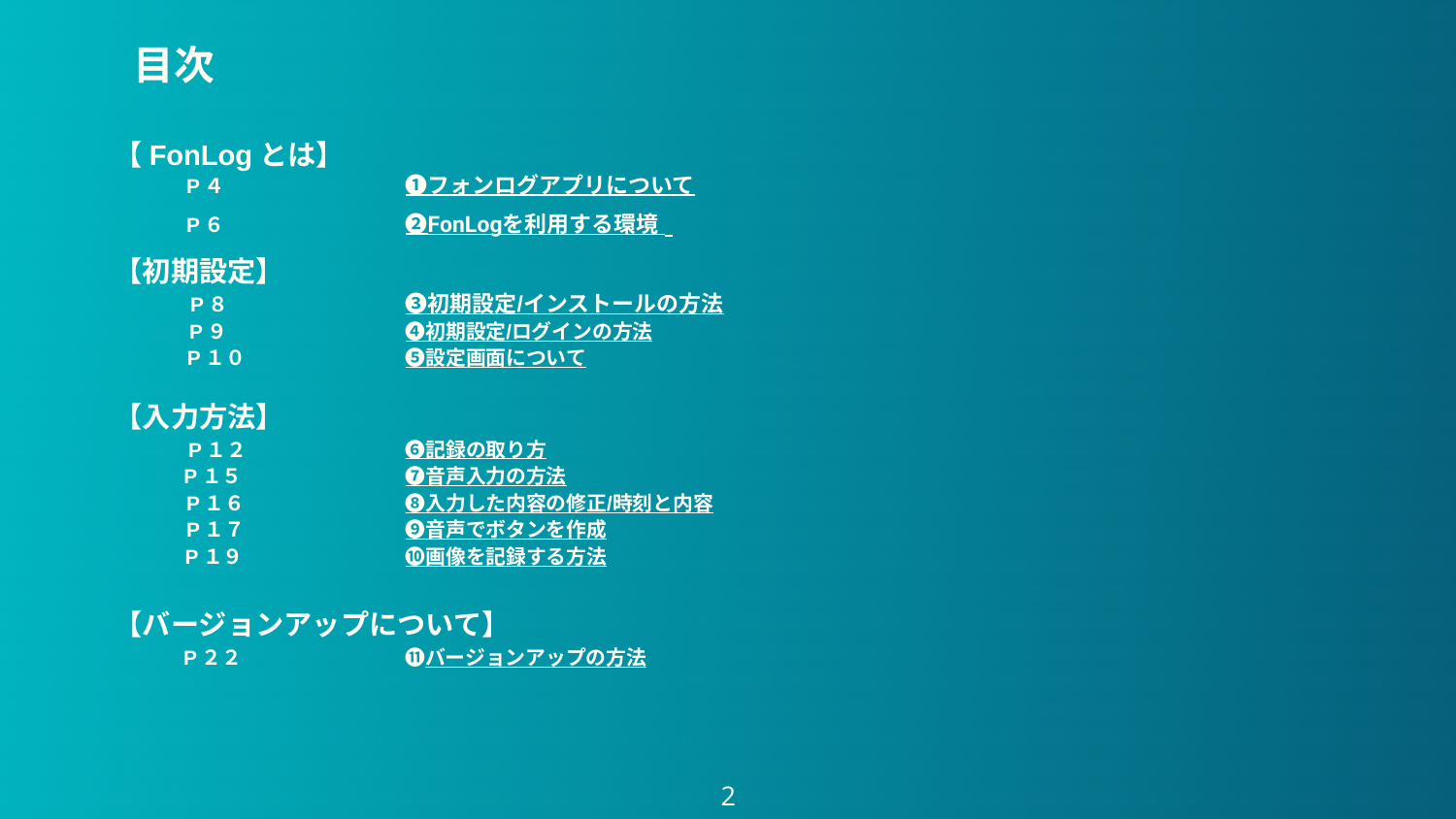

目次
【FonLogとは】
　　　P４		❶フォンログアプリについて
　　　P６　　　	❷FonLogを利用する環境

【初期設定】
　　　P８　　  	❸初期設定/インストールの方法
　　　 P９　　　	❹初期設定/ログインの方法
　　　  P１０　　　	❺設定画面について

【入力方法】
　　　P１２　 　	❻記録の取り方
　　　P１５   　   	❼音声入力の方法
　　　P１６　  　	❽入力した内容の修正/時刻と内容
　　　P１７　  　	❾音声でボタンを作成
　　 　P１９　  　	❿画像を記録する方法

【バージョンアップについて】
　　　P２２  　	⓫バージョンアップの方法

2